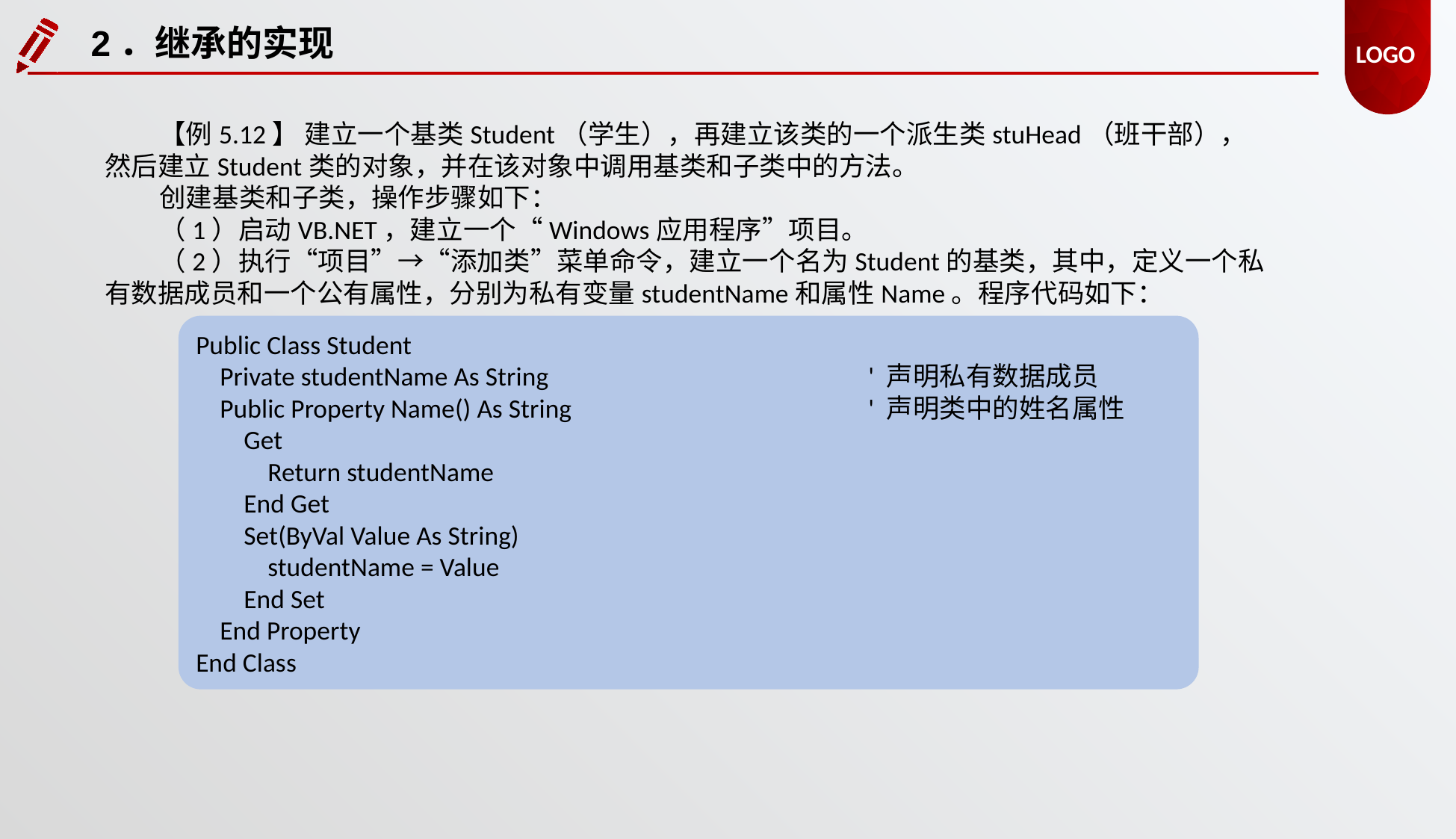

2．继承的实现
【例5.12】 建立一个基类Student（学生），再建立该类的一个派生类stuHead（班干部），然后建立Student类的对象，并在该对象中调用基类和子类中的方法。
创建基类和子类，操作步骤如下：
（1）启动VB.NET，建立一个“Windows应用程序”项目。
（2）执行“项目”→“添加类”菜单命令，建立一个名为Student的基类，其中，定义一个私有数据成员和一个公有属性，分别为私有变量studentName和属性Name。程序代码如下：
Public Class Student
    Private studentName As String 			' 声明私有数据成员
    Public Property Name() As String 			' 声明类中的姓名属性
        Get
            Return studentName
        End Get
        Set(ByVal Value As String)
            studentName = Value
        End Set
    End Property
End Class